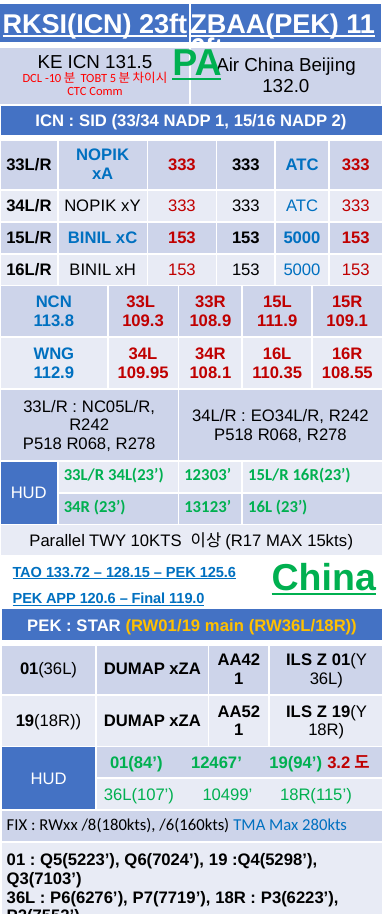

| RKSI(ICN) 23ft | ZBAA(PEK) 116ft |
| --- | --- |
| KE ICN 131.5 DCL -10분 TOBT 5분 차이시 CTC Comm | Air China Beijing 132.0 |
PA
| ICN : SID (33/34 NADP 1, 15/16 NADP 2) |  |  |  |  |  |  |  |  |  |
| --- | --- | --- | --- | --- | --- | --- | --- | --- | --- |
| 33L/R | NOPIK xA |  | 333 |  | 333 |  | ATC |  | 333 |
| 34L/R | NOPIK xY |  | 333 |  | 333 |  | ATC |  | 333 |
| 15L/R | BINIL xC |  | 153 |  | 153 |  | 5000 |  | 153 |
| 16L/R | BINIL xH |  | 153 |  | 153 |  | 5000 |  | 153 |
| NCN 113.8 |  | 33L 109.3 |  | 33R 108.9 |  | 15L 111.9 |  | 15R 109.1 |  |
| WNG 112.9 |  | 34L 109.95 |  | 34R 108.1 |  | 16L 110.35 |  | 16R 108.55 |  |
| 33L/R : NC05L/R, R242 P518 R068, R278 |  |  |  | 34L/R : EO34L/R, R242 P518 R068, R278 |  |  |  |  |  |
| HUD | 33L/R 34L(23’) |  |  | 12303’ |  | 15L/R 16R(23’) |  |  |  |
|  | 34R (23’) |  |  | 13123’ |  | 16L (23’) |  |  |  |
| Parallel TWY 10KTS 이상(R17 MAX 15kts) |  |  |  |  |  |  |  |  |  |
DEP 125.15 – TGU 132.8 – DLC 132.95
TAO 133.72 – 128.15 – PEK 125.6
PEK APP 120.6 – Final 119.0
China
| PEK : STAR (RW01/19 main (RW36L/18R)) |  |  |  |
| --- | --- | --- | --- |
| 01(36L) | DUMAP xZA | AA421 | ILS Z 01(Y 36L) |
| 19(18R)) | DUMAP xZA | AA521 | ILS Z 19(Y 18R) |
| HUD | 01(84’) 12467’ 19(94’) 3.2도 |  |  |
|  | 36L(107’) 10499’ 18R(115’) |  |  |
| FIX : RWxx /8(180kts), /6(160kts) TMA Max 280kts |  |  |  |
| 01 : Q5(5223’), Q6(7024’), 19 :Q4(5298’), Q3(7103’) 36L : P6(6276’), P7(7719’), 18R : P3(6223’), P2(7552’) |  |  |  |
| APU off Procedure (GND Air Cond’ & GPU) Standard TAXI RTE in Jeppesen Chart |  |  |  |